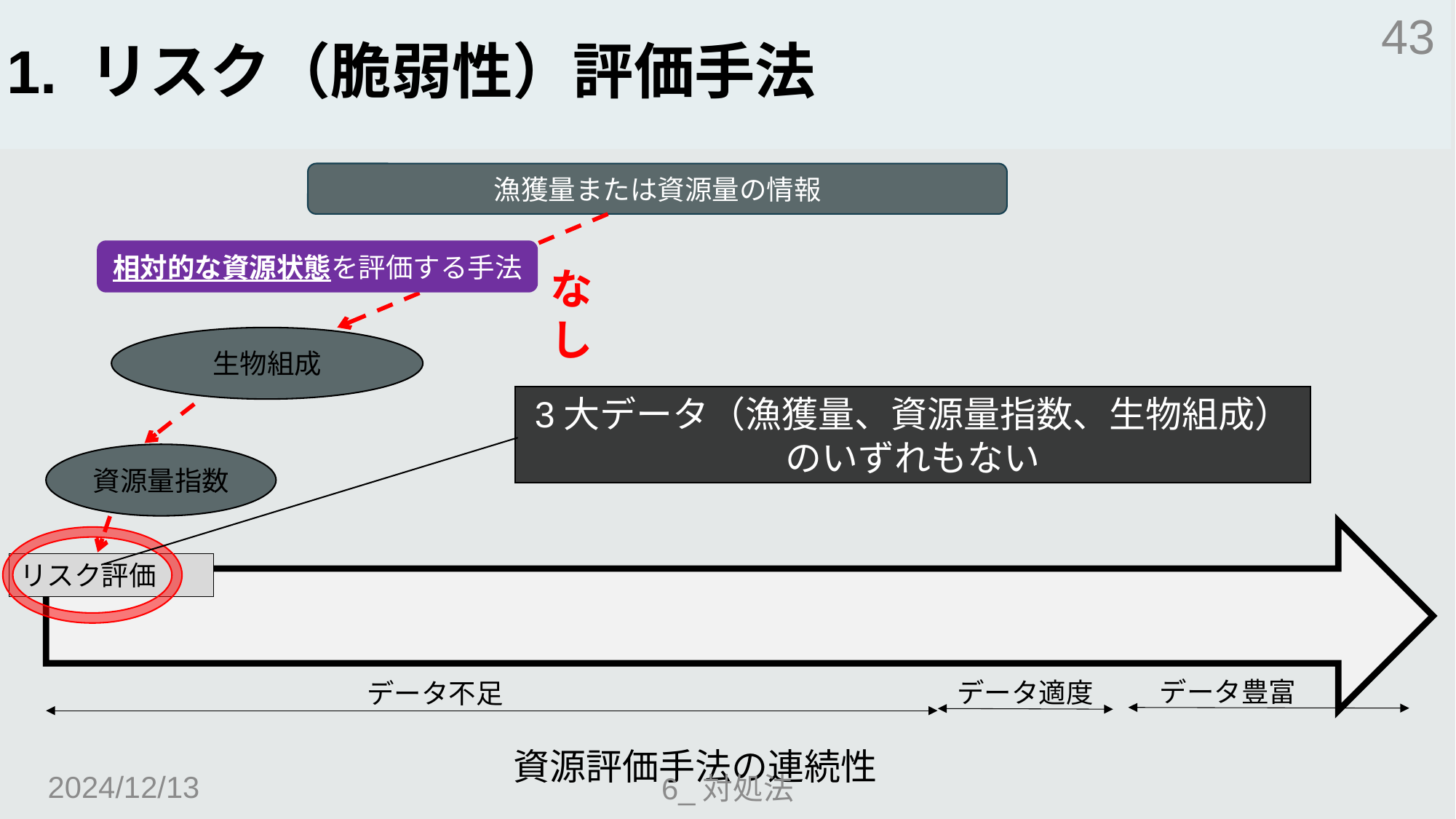

# 1. リスク（脆弱性）評価手法
43
漁獲量または資源量の情報
相対的な資源状態を評価する手法
なし
生物組成
3大データ（漁獲量、資源量指数、生物組成）
のいずれもない
資源量指数

リスク評価
データ豊富
データ適度
データ不足
資源評価手法の連続性
2024/12/13
6_対処法